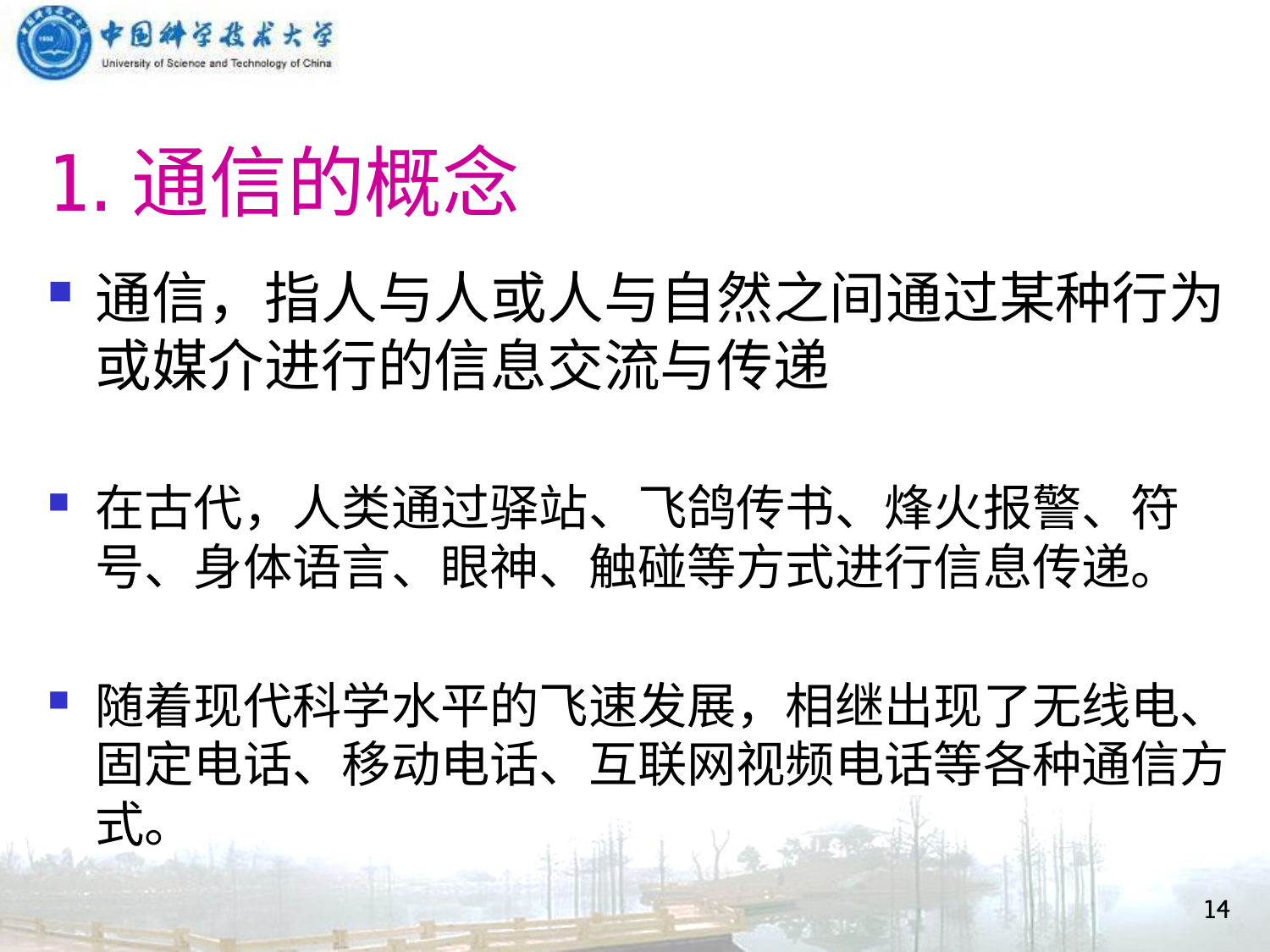

# 1.通信的概念
通信，指人与人或人与自然之间通过某种行为或媒介进行的信息交流与传递

在古代，人类通过驿站、飞鸽传书、烽火报警、符号、身体语言、眼神、触碰等方式进行信息传递。

随着现代科学水平的飞速发展，相继出现了无线电、固定电话、移动电话、互联网视频电话等各种通信方式。
14